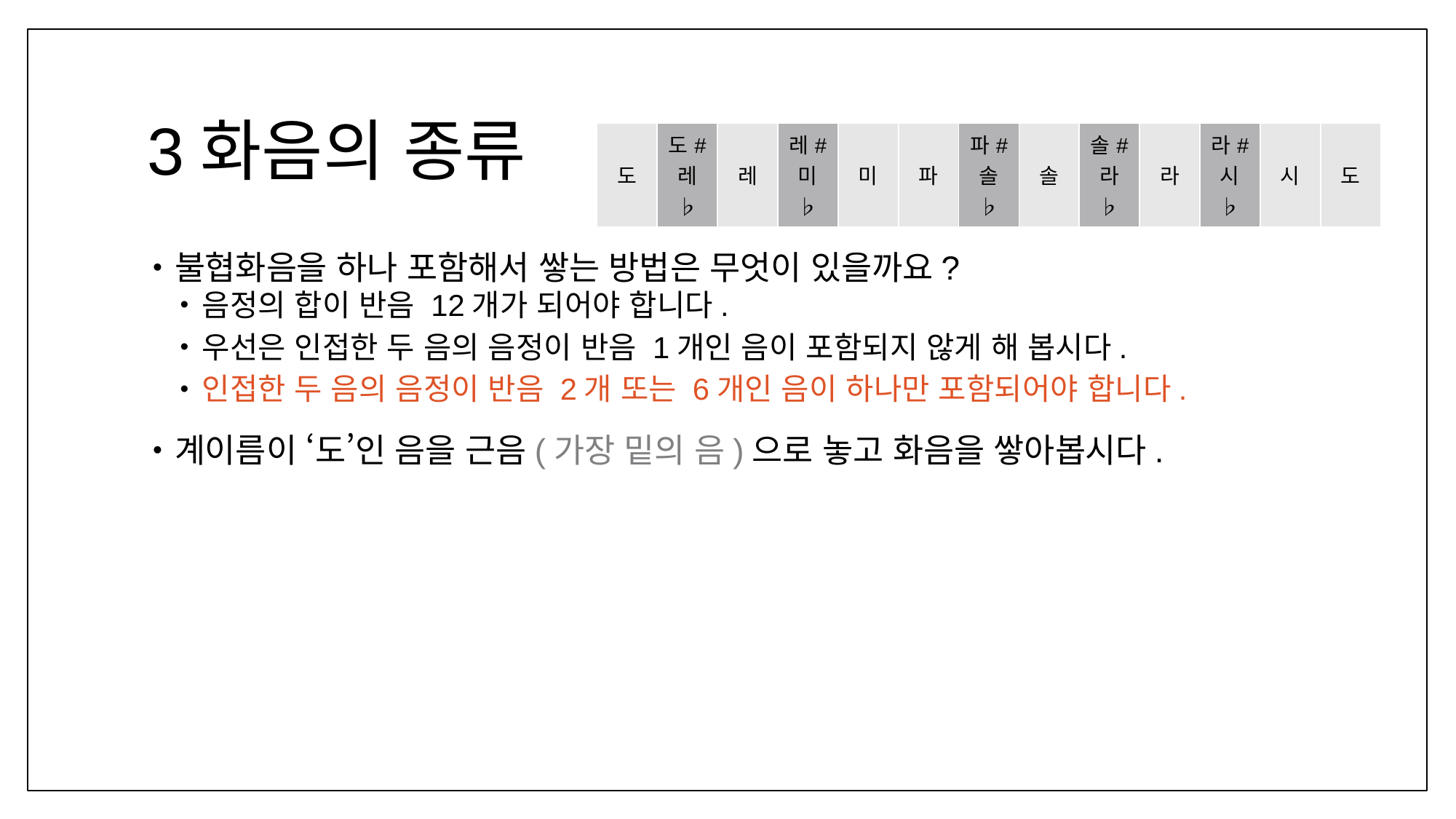

# 3화음의 종류
| 도 | 도# 레♭ | 레 | 레# 미♭ | 미 | 파 | 파# 솔♭ | 솔 | 솔# 라♭ | 라 | 라# 시♭ | 시 | 도 |
| --- | --- | --- | --- | --- | --- | --- | --- | --- | --- | --- | --- | --- |
불협화음을 하나 포함해서 쌓는 방법은 무엇이 있을까요?
음정의 합이 반음 12개가 되어야 합니다.
우선은 인접한 두 음의 음정이 반음 1개인 음이 포함되지 않게 해 봅시다.
인접한 두 음의 음정이 반음 2개 또는 6개인 음이 하나만 포함되어야 합니다.
계이름이 ‘도’인 음을 근음(가장 밑의 음)으로 놓고 화음을 쌓아봅시다.